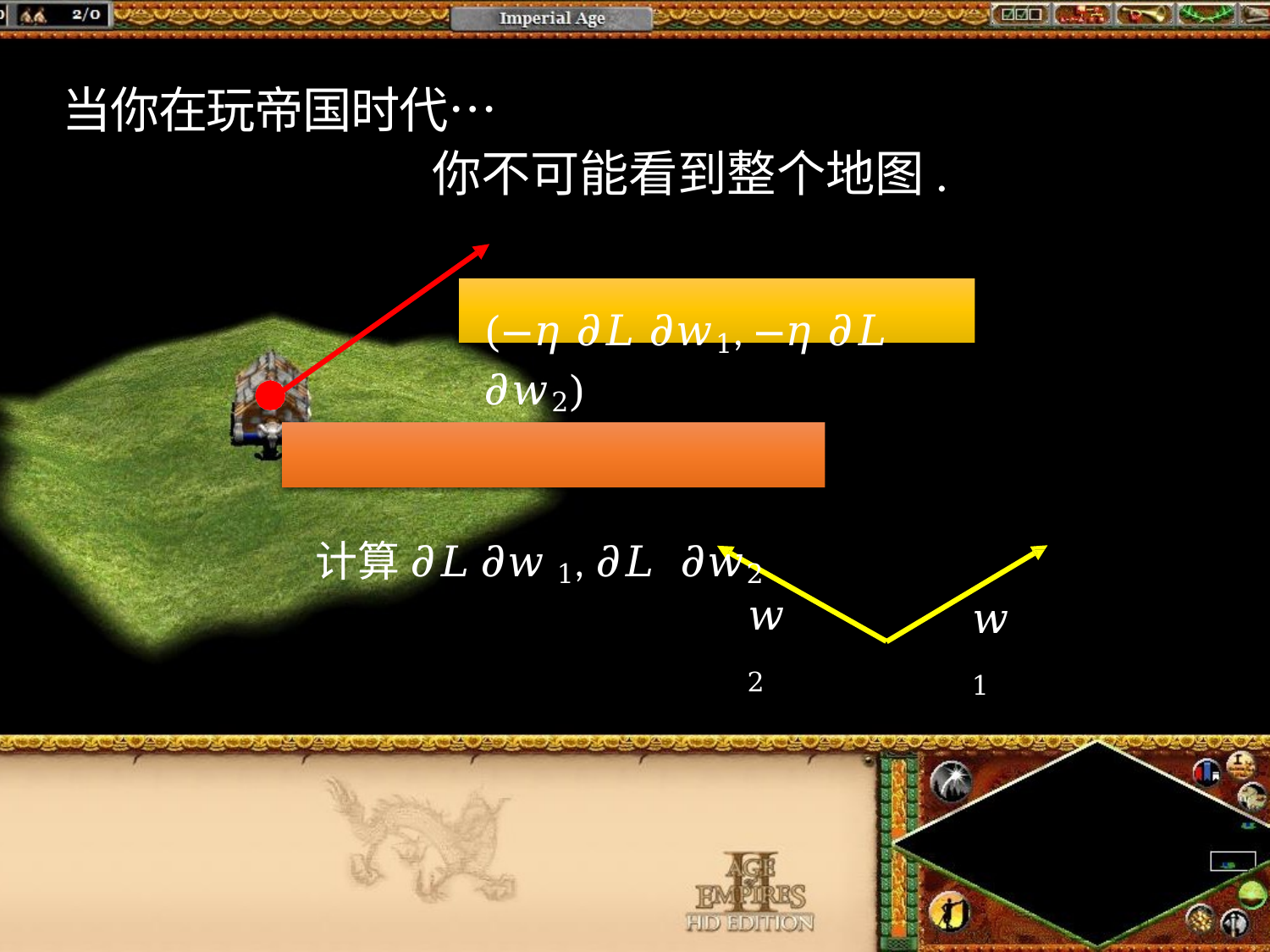

# 当你在玩帝国时代…
你不可能看到整个地图.
Gradient Descent

(−𝜂 𝜕𝐿 𝜕𝑤1, −𝜂 𝜕𝐿 𝜕𝑤2)

计算 𝜕𝐿 𝜕𝑤1, 𝜕𝐿 𝜕𝑤2

𝑤2
𝑤1